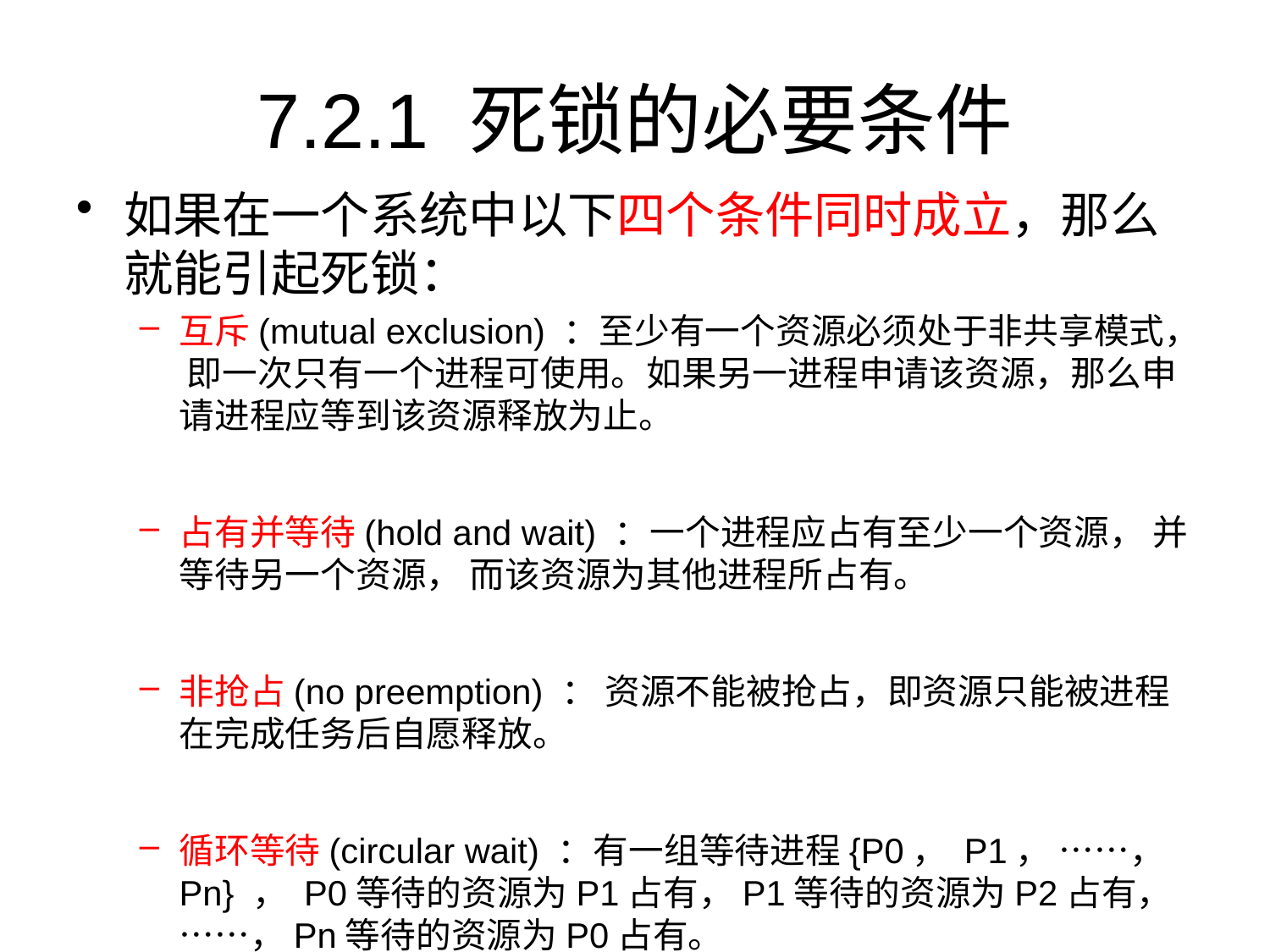

# 7.2.1 死锁的必要条件
如果在一个系统中以下四个条件同时成立，那么就能引起死锁：
互斥(mutual exclusion) ：至少有一个资源必须处于非共享模式， 即一次只有一个进程可使用。如果另一进程申请该资源，那么申请进程应等到该资源释放为止。

占有并等待(hold and wait) ：一个进程应占有至少一个资源， 并等待另一个资源， 而该资源为其他进程所占有。

非抢占(no preemption) ： 资源不能被抢占，即资源只能被进程在完成任务后自愿释放。

循环等待(circular wait) ：有一组等待进程{P0， P1， ……， Pn} ， P0等待的资源为P1占有，P1等待的资源为P2占有，……，Pn等待的资源为P0占有。